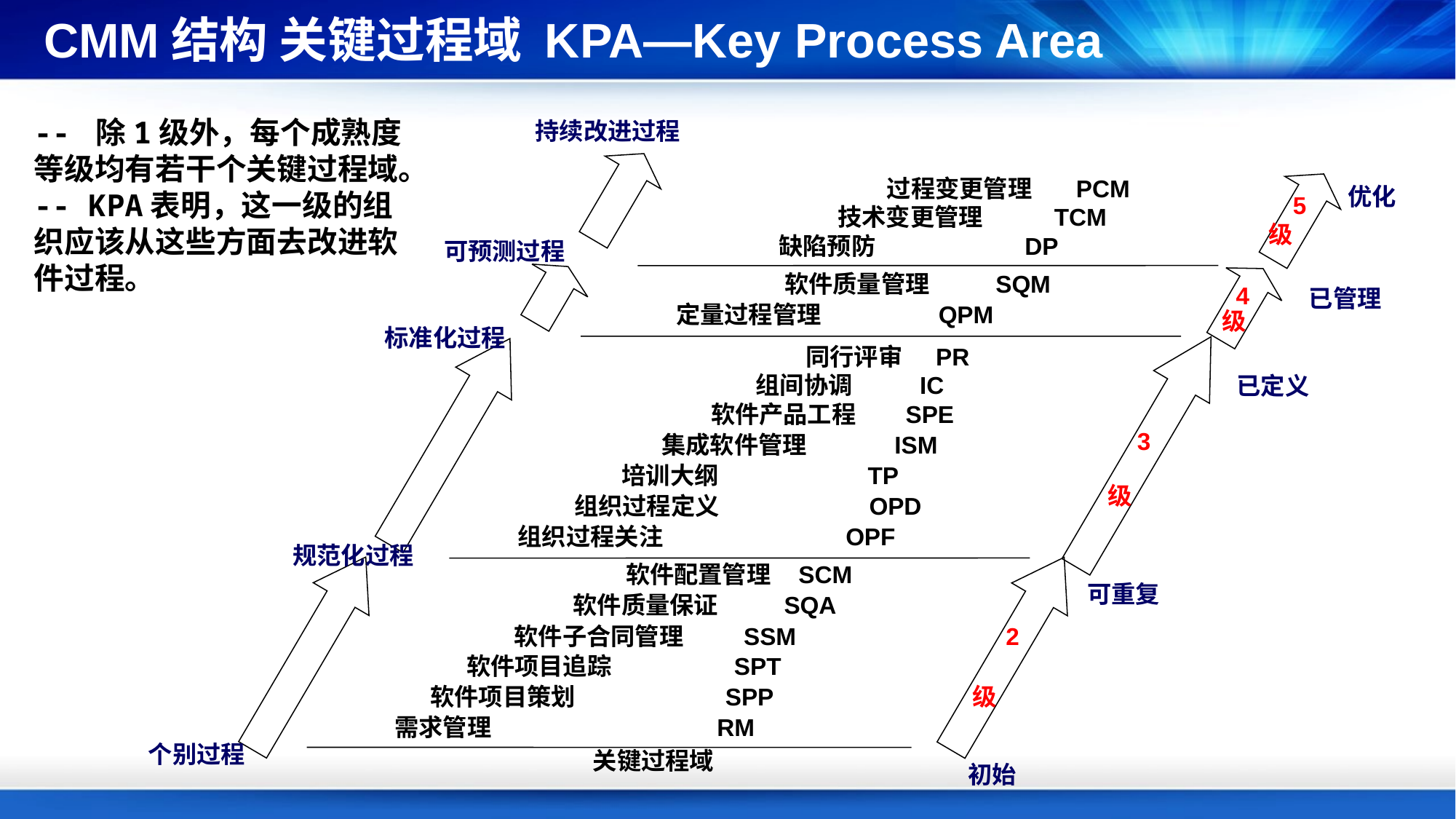

CMM结构 关键过程域 KPA—Key Process Area
-- 除1级外，每个成熟度等级均有若干个关键过程域。
-- KPA表明，这一级的组织应该从这些方面去改进软件过程。
持续改进过程

过程变更管理       PCM
优化

5
技术变更管理            TCM
级
缺陷预防       	    DP
可预测过程

软件质量管理           SQM

4
已管理
定量过程管理	       QPM
级
标准化过程

同行评审     PR
组间协调	         IC
已定义
软件产品工程        SPE

3
集成软件管理               ISM
培训大纲	                        TP
级
组织过程定义	             OPD
组织过程关注	                   OPF
规范化过程
软件配置管理    SCM

可重复
软件质量保证           SQA
软件子合同管理	 SSM
2

软件项目追踪	        SPT
级
软件项目策划	             SPP
需求管理		                  RM
个别过程

初始
关键过程域